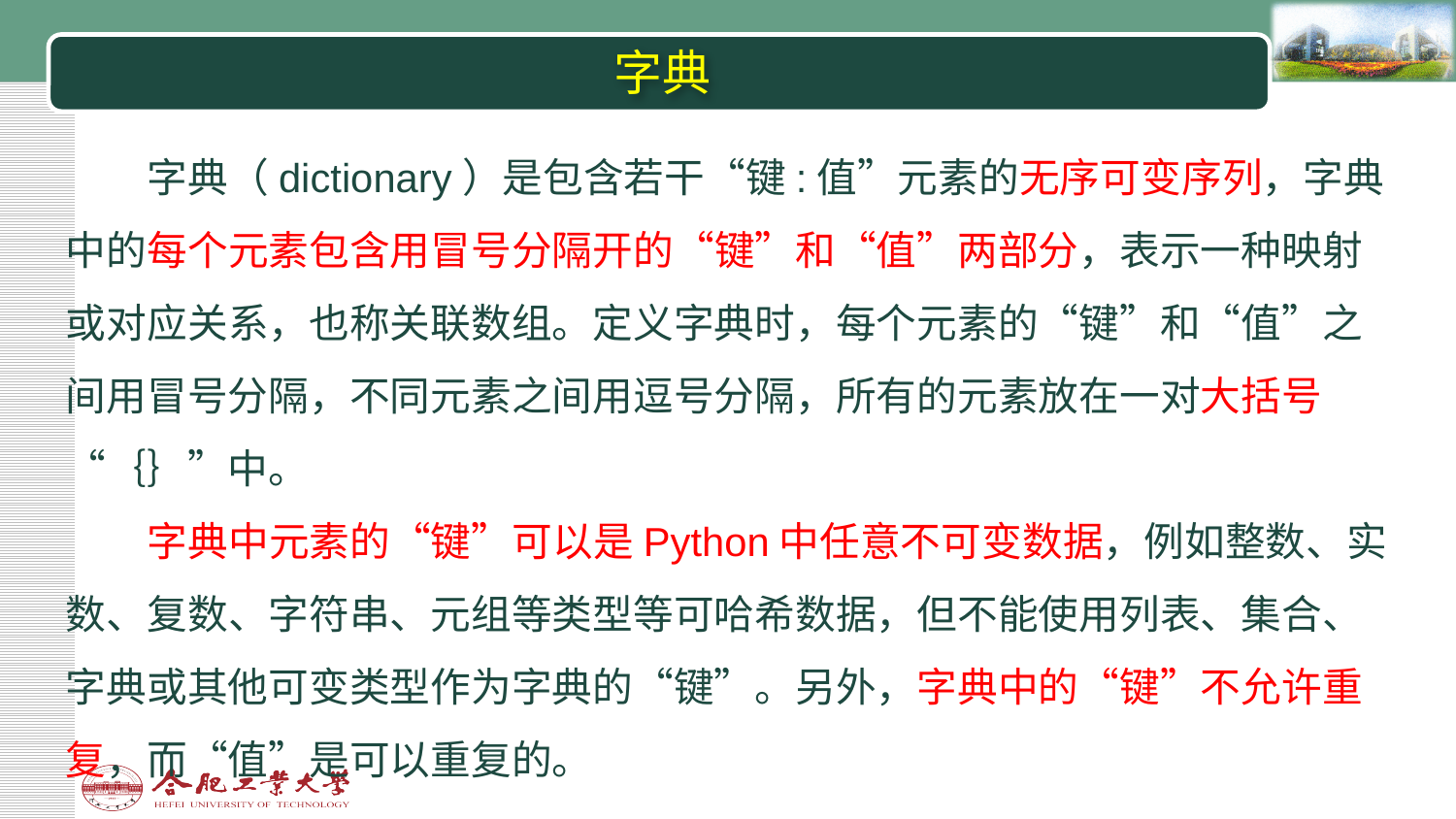

# 字典
        字典（dictionary）是包含若干“键:值”元素的无序可变序列，字典中的每个元素包含用冒号分隔开的“键”和“值”两部分，表示一种映射或对应关系，也称关联数组。定义字典时，每个元素的“键”和“值”之间用冒号分隔，不同元素之间用逗号分隔，所有的元素放在一对大括号“｛｝”中。
        字典中元素的“键”可以是Python中任意不可变数据，例如整数、实数、复数、字符串、元组等类型等可哈希数据，但不能使用列表、集合、字典或其他可变类型作为字典的“键”。另外，字典中的“键”不允许重复，而“值”是可以重复的。